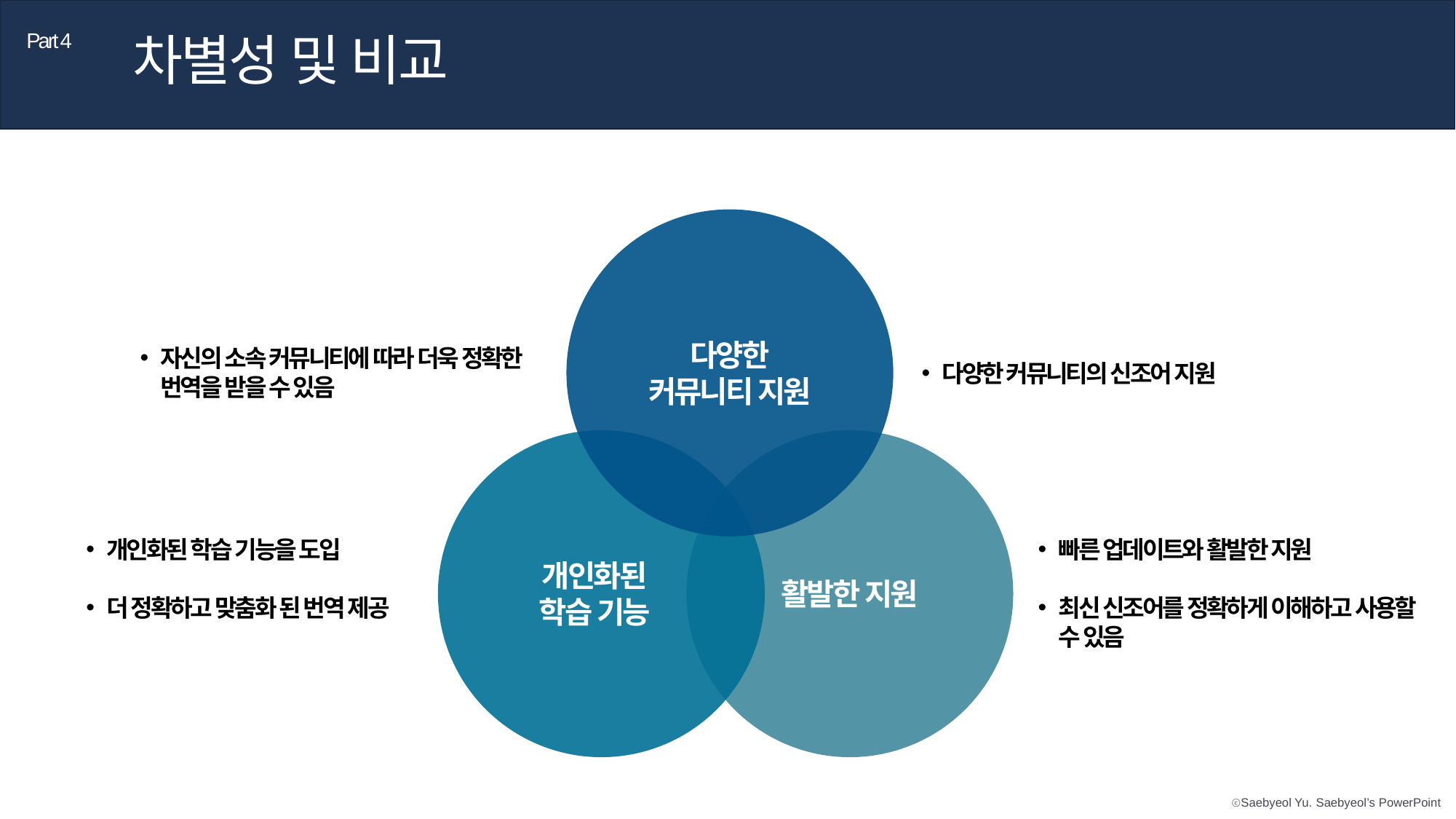

차별성 및 비교
Part 4

다양한
커뮤니티 지원
자신의 소속 커뮤니티에 따라 더욱 정확한 번역을 받을 수 있음
다양한 커뮤니티의 신조어 지원

개인화된 학습 기능을 도입

더 정확하고 맞춤화 된 번역 제공
빠른 업데이트와 활발한 지원

최신 신조어를 정확하게 이해하고 사용할 수 있음
개인화된
학습 기능
활발한 지원